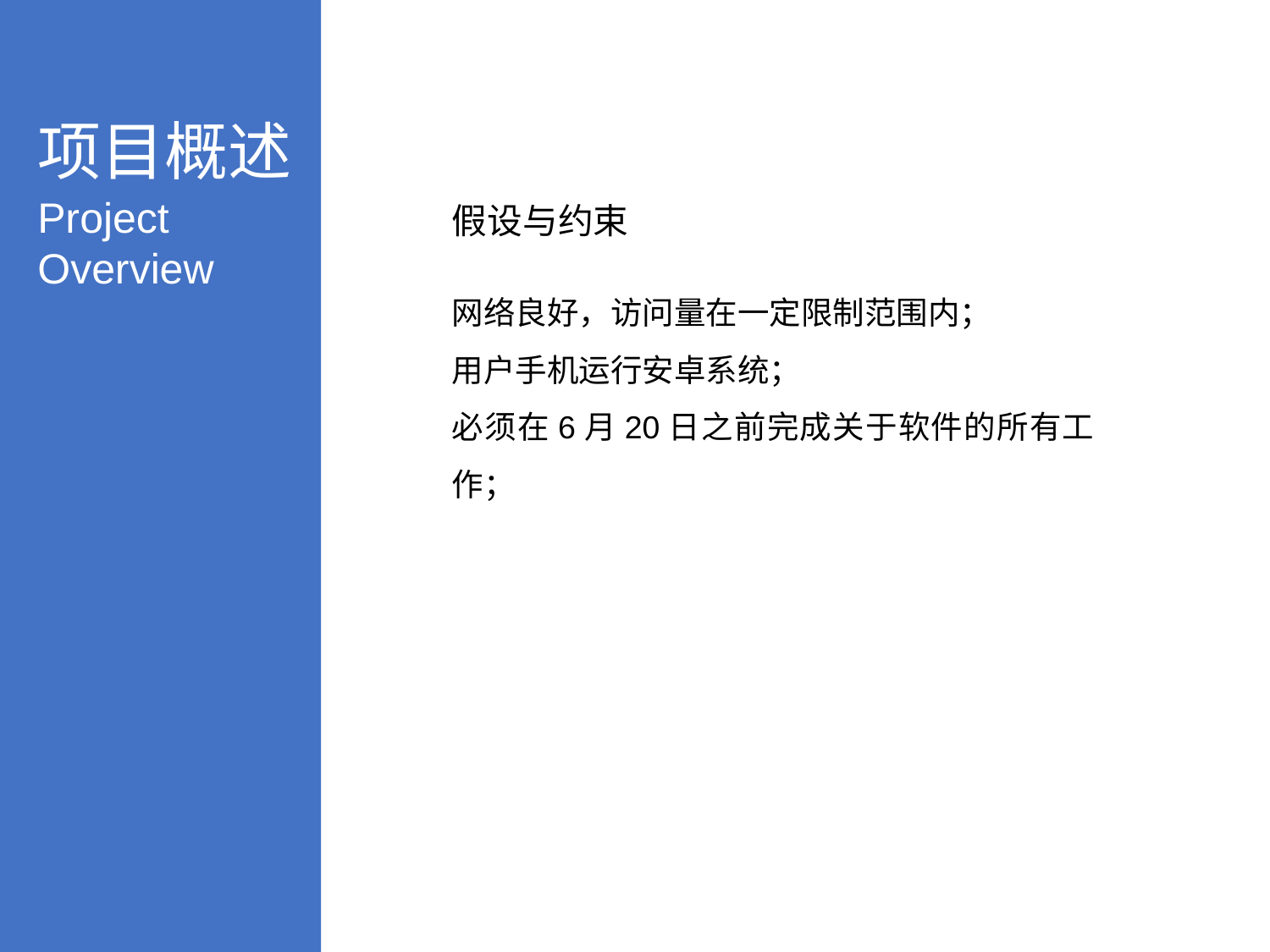

项目概述
Project Overview
假设与约束
网络良好，访问量在一定限制范围内；
用户手机运行安卓系统；
必须在6月20日之前完成关于软件的所有工作；